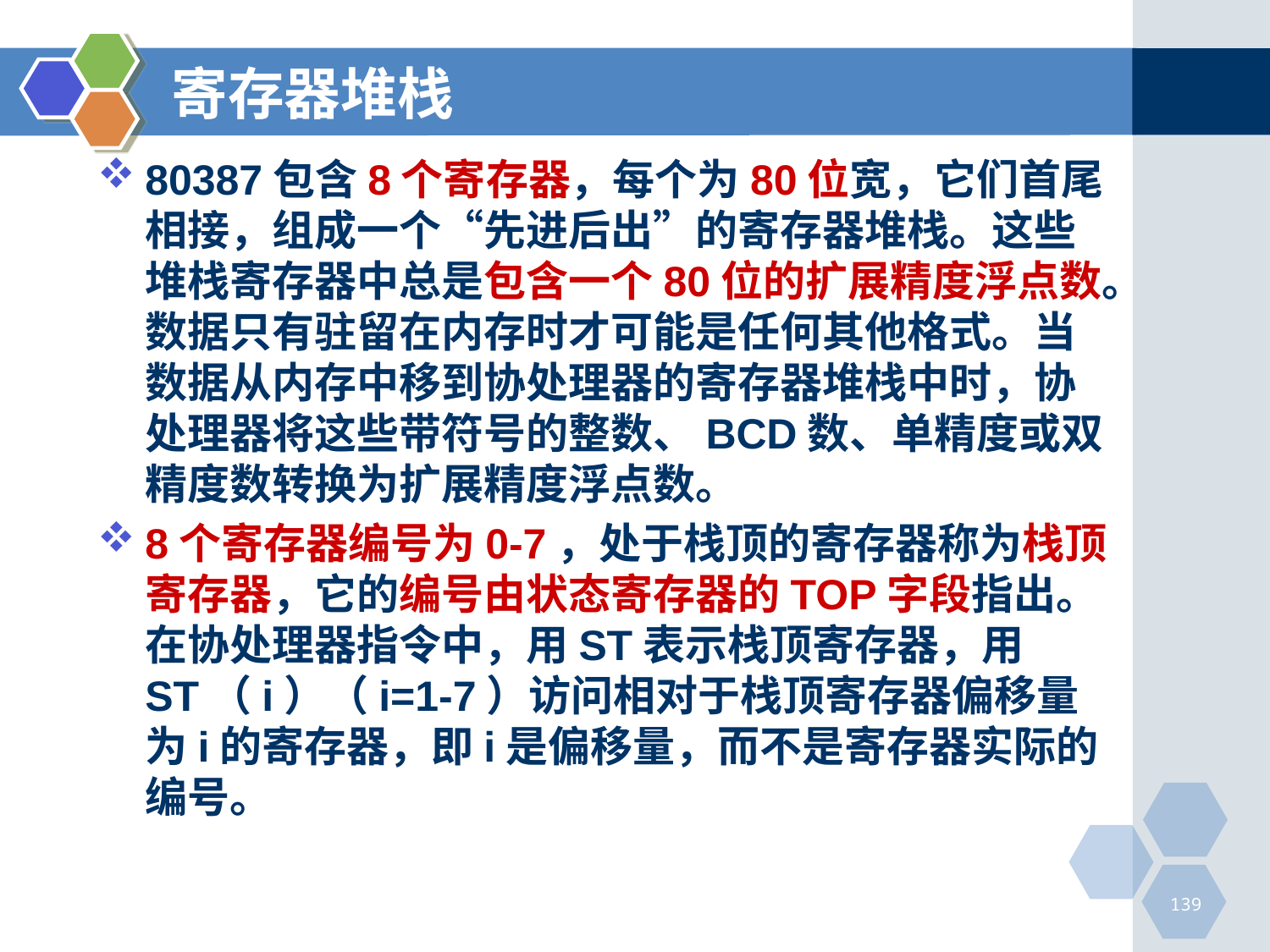

# 寄存器堆栈
80387包含8个寄存器，每个为80位宽，它们首尾相接，组成一个“先进后出”的寄存器堆栈。这些堆栈寄存器中总是包含一个80位的扩展精度浮点数。数据只有驻留在内存时才可能是任何其他格式。当数据从内存中移到协处理器的寄存器堆栈中时，协处理器将这些带符号的整数、BCD数、单精度或双精度数转换为扩展精度浮点数。
8个寄存器编号为0-7，处于栈顶的寄存器称为栈顶寄存器，它的编号由状态寄存器的TOP字段指出。在协处理器指令中，用ST表示栈顶寄存器，用ST（i）（i=1-7）访问相对于栈顶寄存器偏移量为i的寄存器，即i是偏移量，而不是寄存器实际的编号。
139